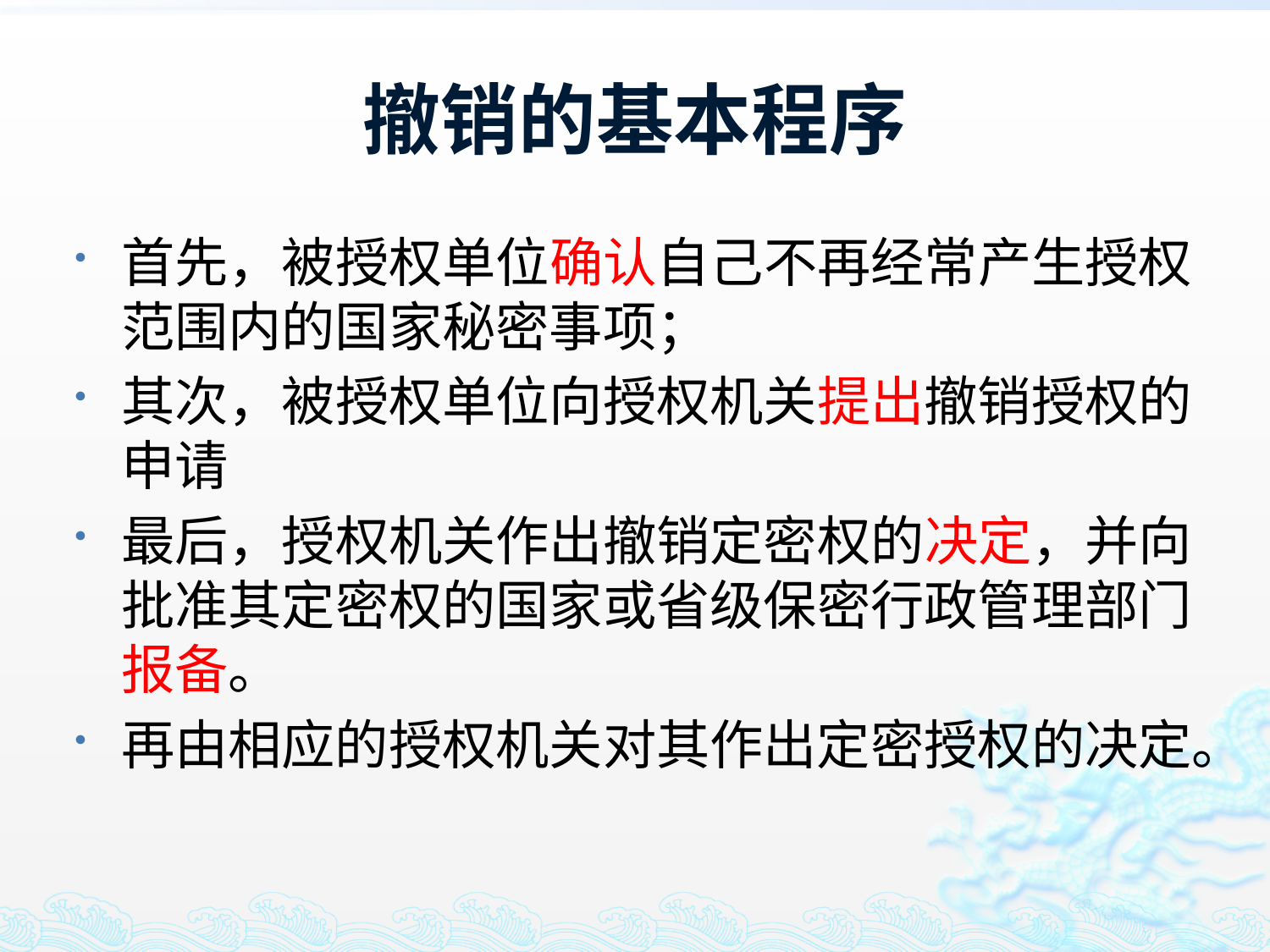

# 撤销的基本程序
首先，被授权单位确认自己不再经常产生授权范围内的国家秘密事项；
其次，被授权单位向授权机关提出撤销授权的申请
最后，授权机关作出撤销定密权的决定，并向批准其定密权的国家或省级保密行政管理部门报备。
再由相应的授权机关对其作出定密授权的决定。